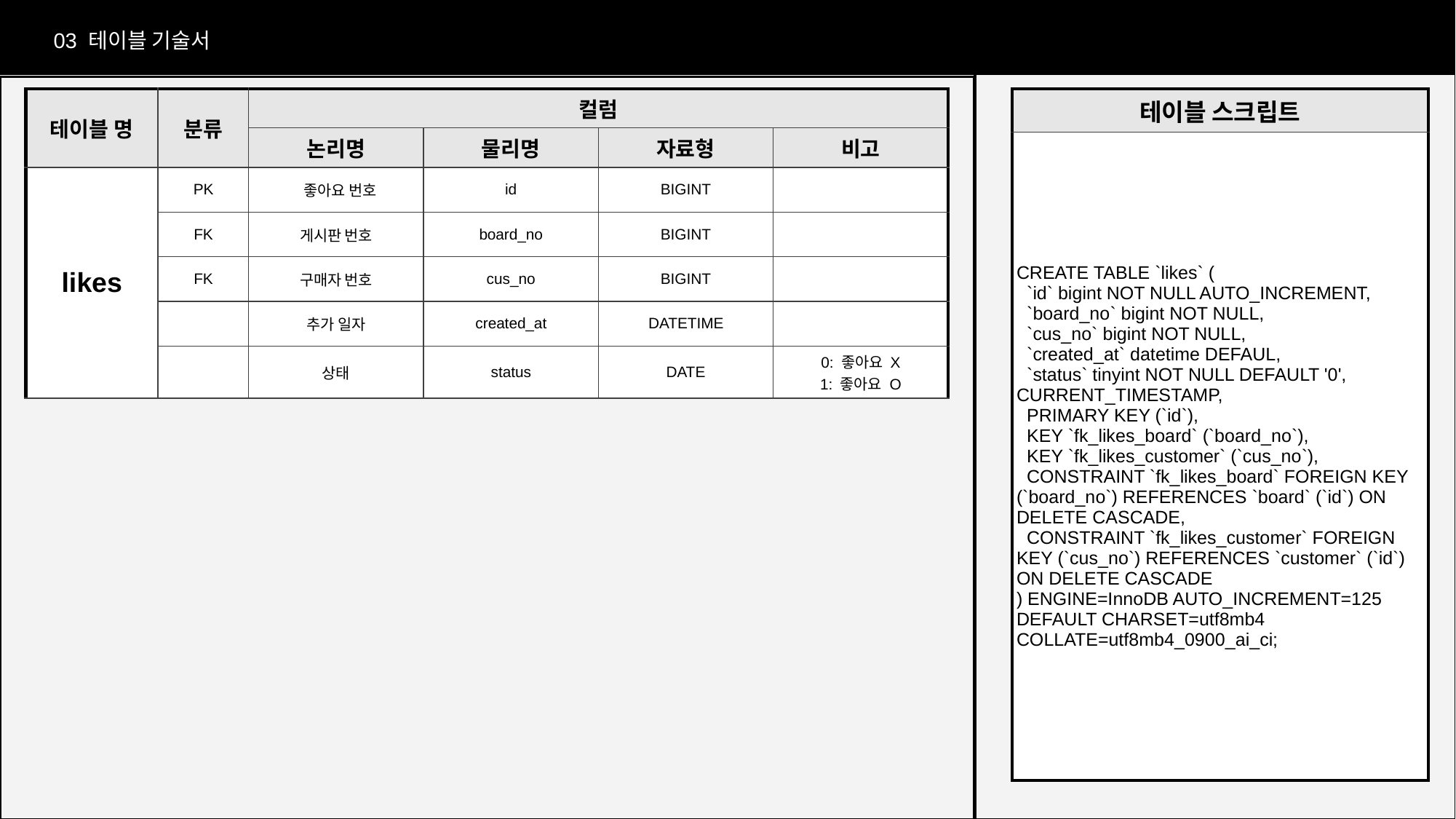

03 테이블 기술서

| 테이블 명 | 분류 | 컬럼 |  |  |  |
| --- | --- | --- | --- | --- | --- |
|  |  | 논리명 | 물리명 | 자료형 | 비고 |
| likes | PK | 좋아요 번호 | id | BIGINT |  |
|  | FK | 게시판 번호 | board\_no | BIGINT |  |
|  | FK | 구매자 번호 | cus\_no | BIGINT |  |
|  |  | 추가 일자 | created\_at | DATETIME |  |
|  |  | 상태 | status | DATE | 0: 좋아요 X 1: 좋아요 O |
| 테이블 스크립트 |
| --- |
| CREATE TABLE `likes` ( `id` bigint NOT NULL AUTO\_INCREMENT, `board\_no` bigint NOT NULL, `cus\_no` bigint NOT NULL, `created\_at` datetime DEFAUL, `status` tinyint NOT NULL DEFAULT '0', CURRENT\_TIMESTAMP, PRIMARY KEY (`id`), KEY `fk\_likes\_board` (`board\_no`), KEY `fk\_likes\_customer` (`cus\_no`), CONSTRAINT `fk\_likes\_board` FOREIGN KEY (`board\_no`) REFERENCES `board` (`id`) ON DELETE CASCADE, CONSTRAINT `fk\_likes\_customer` FOREIGN KEY (`cus\_no`) REFERENCES `customer` (`id`) ON DELETE CASCADE ) ENGINE=InnoDB AUTO\_INCREMENT=125 DEFAULT CHARSET=utf8mb4 COLLATE=utf8mb4\_0900\_ai\_ci; |